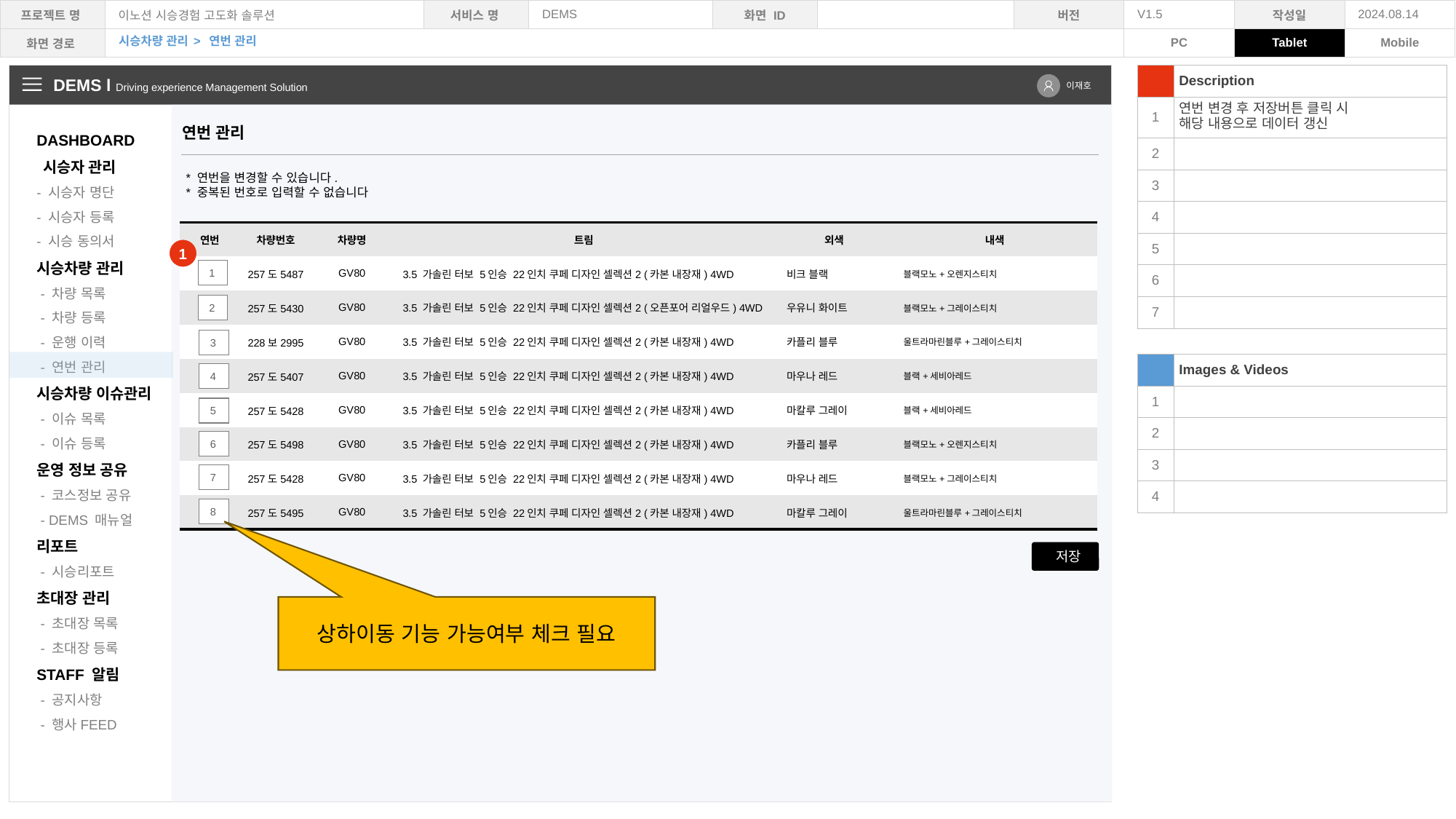

시승차량 관리 >  연번 관리

|  | Description |
| --- | --- |
| 1 | 연번 변경 후 저장버튼 클릭 시 해당 내용으로 데이터 갱신 |
| 2 |  |
| 3 |  |
| 4 |  |
| 5 |  |
| 6 |  |
| 7 |  |
|  |  |
|  | Images & Videos |
| 1 |  |
| 2 |  |
| 3 |  |
| 4 |  |

DEMS l Driving experience Management Solution

이재호

DASHBOARD
 시승자 관리
- 시승자 명단
- 시승자 등록
- 시승 동의서
시승차량 관리
 - 차량 목록
 - 차량 등록
 - 운행 이력
 - 연번 관리
시승차량 이슈관리
 - 이슈 목록
 - 이슈 등록
운영 정보 공유
 - 코스정보 공유
 - DEMS 매뉴얼
리포트
 - 시승리포트
초대장 관리
 - 초대장 목록
 - 초대장 등록
STAFF 알림
 - 공지사항
 - 행사FEED

연번 관리
* 연번을 변경할 수 있습니다.
* 중복된 번호로 입력할 수 없습니다

| 연번 | 차량번호 | 차량명 | 트림 | 외색 | 내색 |
| --- | --- | --- | --- | --- | --- |
|  | 257도5487 | GV80 | 3.5 가솔린 터보 5인승 22인치 쿠페 디자인 셀렉션2 (카본 내장재) 4WD | 비크 블랙 | 블랙모노+오렌지스티치 |
|  | 257도5430 | GV80 | 3.5 가솔린 터보 5인승 22인치 쿠페 디자인 셀렉션2 (오픈포어 리얼우드) 4WD | 우유니 화이트 | 블랙모노+그레이스티치 |
|  | 228보2995 | GV80 | 3.5 가솔린 터보 5인승 22인치 쿠페 디자인 셀렉션2 (카본 내장재) 4WD | 카플리 블루 | 울트라마린블루+그레이스티치 |
|  | 257도5407 | GV80 | 3.5 가솔린 터보 5인승 22인치 쿠페 디자인 셀렉션2 (카본 내장재) 4WD | 마우나 레드 | 블랙+세비아레드 |
|  | 257도5428 | GV80 | 3.5 가솔린 터보 5인승 22인치 쿠페 디자인 셀렉션2 (카본 내장재) 4WD | 마칼루 그레이 | 블랙+세비아레드 |
|  | 257도5498 | GV80 | 3.5 가솔린 터보 5인승 22인치 쿠페 디자인 셀렉션2 (카본 내장재) 4WD | 카플리 블루 | 블랙모노+오렌지스티치 |
|  | 257도5428 | GV80 | 3.5 가솔린 터보 5인승 22인치 쿠페 디자인 셀렉션2 (카본 내장재) 4WD | 마우나 레드 | 블랙모노+그레이스티치 |
|  | 257도5495 | GV80 | 3.5 가솔린 터보 5인승 22인치 쿠페 디자인 셀렉션2 (카본 내장재) 4WD | 마칼루 그레이 | 울트라마린블루+그레이스티치 |
1
1
2
3

4
5
6
7
8
 저장
상하이동 기능 가능여부 체크 필요